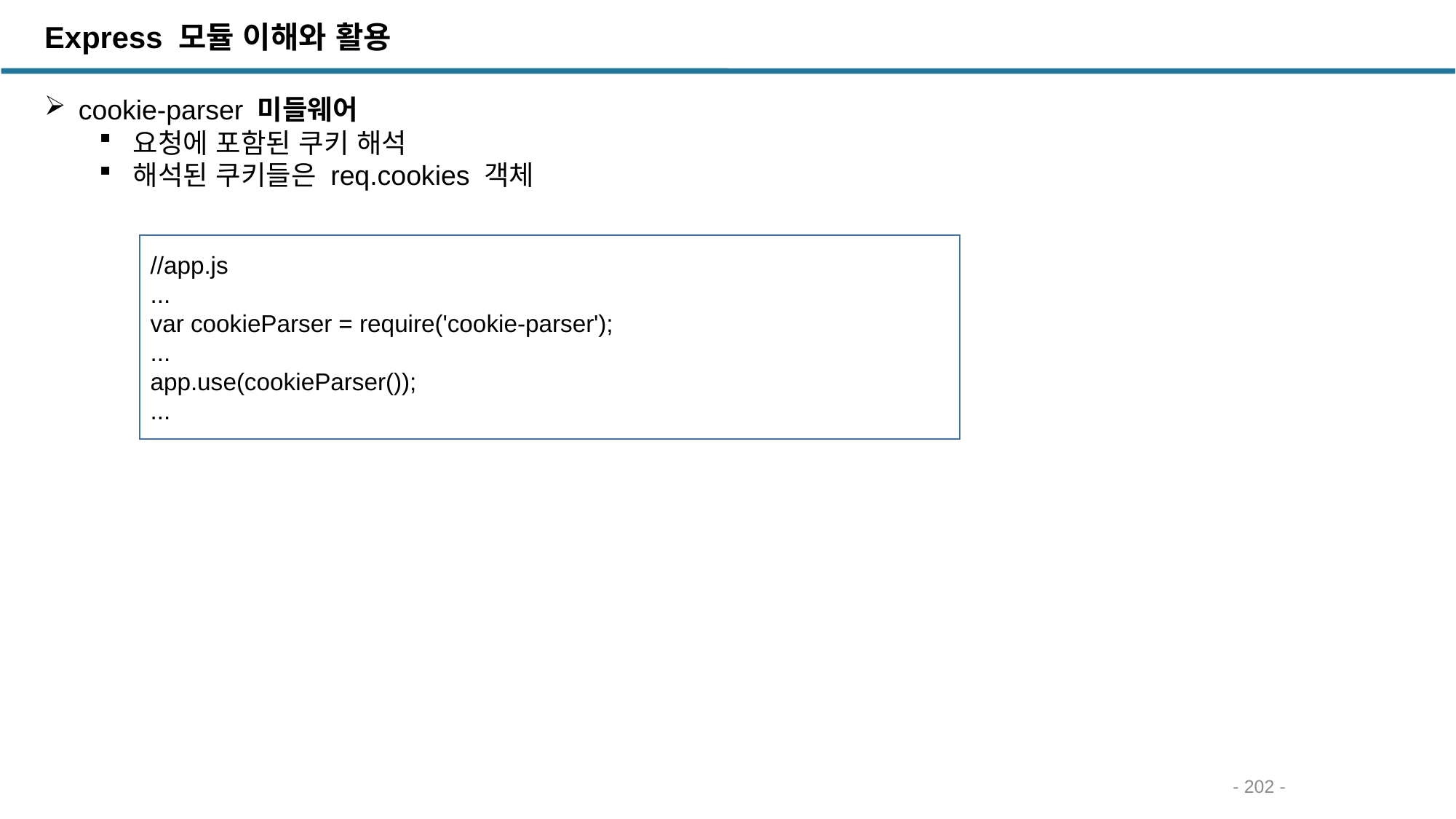

Express 모듈 이해와 활용
cookie-parser 미들웨어
요청에 포함된 쿠키 해석
해석된 쿠키들은 req.cookies 객체
//app.js
...
var cookieParser = require('cookie-parser');
...
app.use(cookieParser());
...
- 202 -